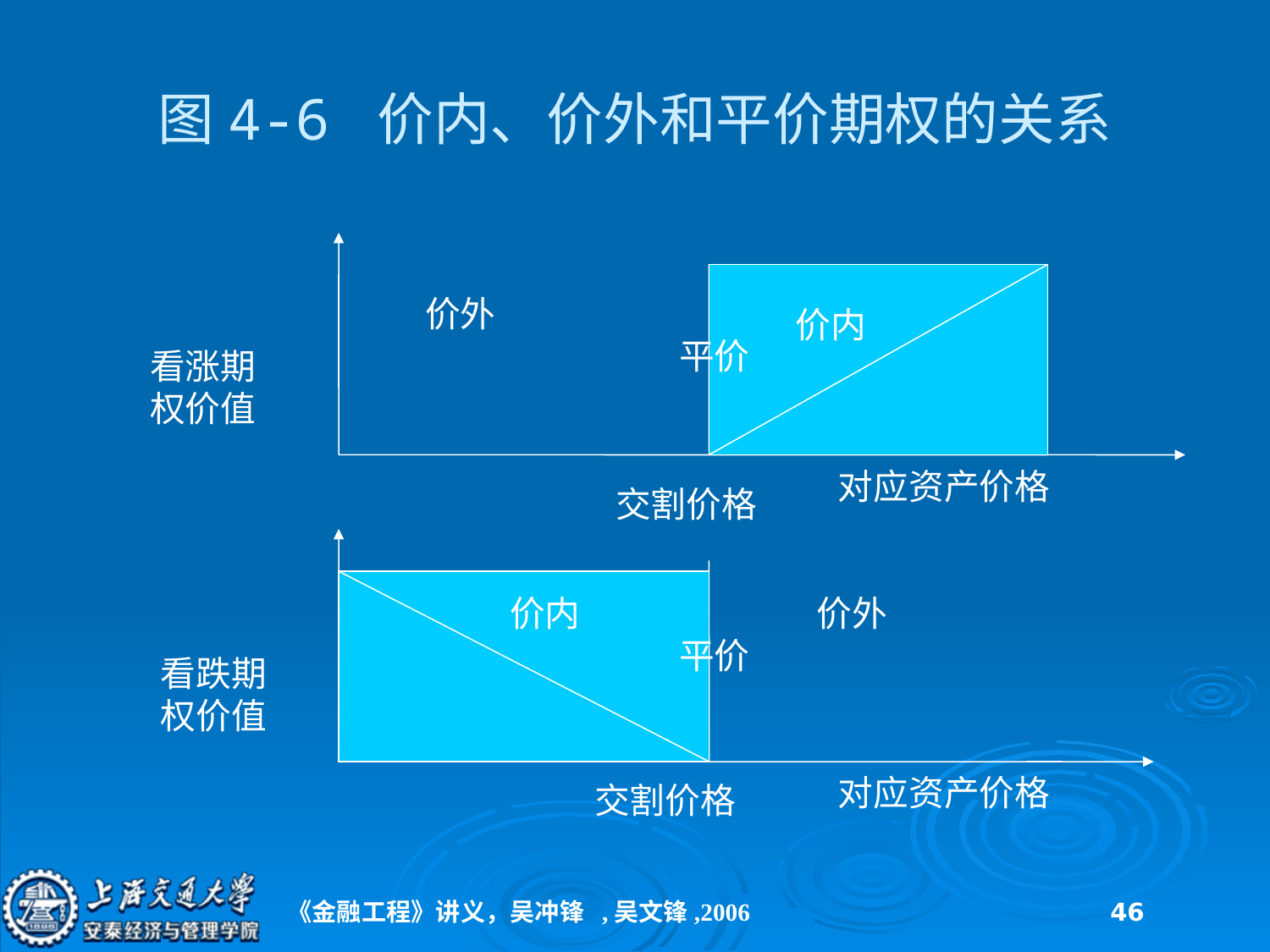

# 图4-6 价内、价外和平价期权的关系

价外
价内
平价
看涨期权价值

对应资产价格
交割价格

价内
价外
平价
看跌期权价值

对应资产价格
交割价格